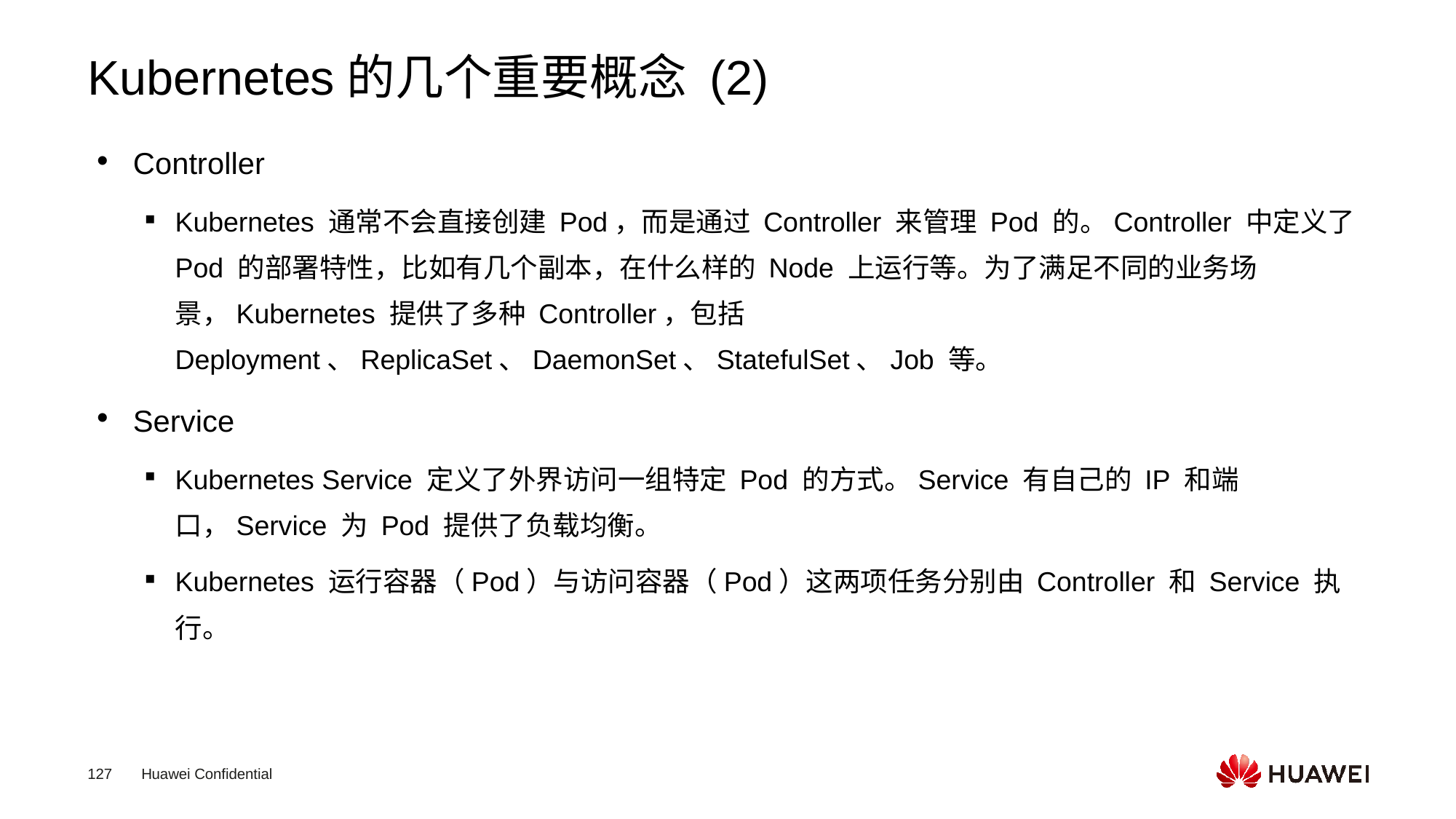

# Kubernetes的几个重要概念 (2)
Controller
Kubernetes 通常不会直接创建 Pod，而是通过 Controller 来管理 Pod 的。Controller 中定义了 Pod 的部署特性，比如有几个副本，在什么样的 Node 上运行等。为了满足不同的业务场景，Kubernetes 提供了多种 Controller，包括 Deployment、ReplicaSet、DaemonSet、StatefulSet、Job 等。
Service
Kubernetes Service 定义了外界访问一组特定 Pod 的方式。Service 有自己的 IP 和端口，Service 为 Pod 提供了负载均衡。
Kubernetes 运行容器（Pod）与访问容器（Pod）这两项任务分别由 Controller 和 Service 执行。